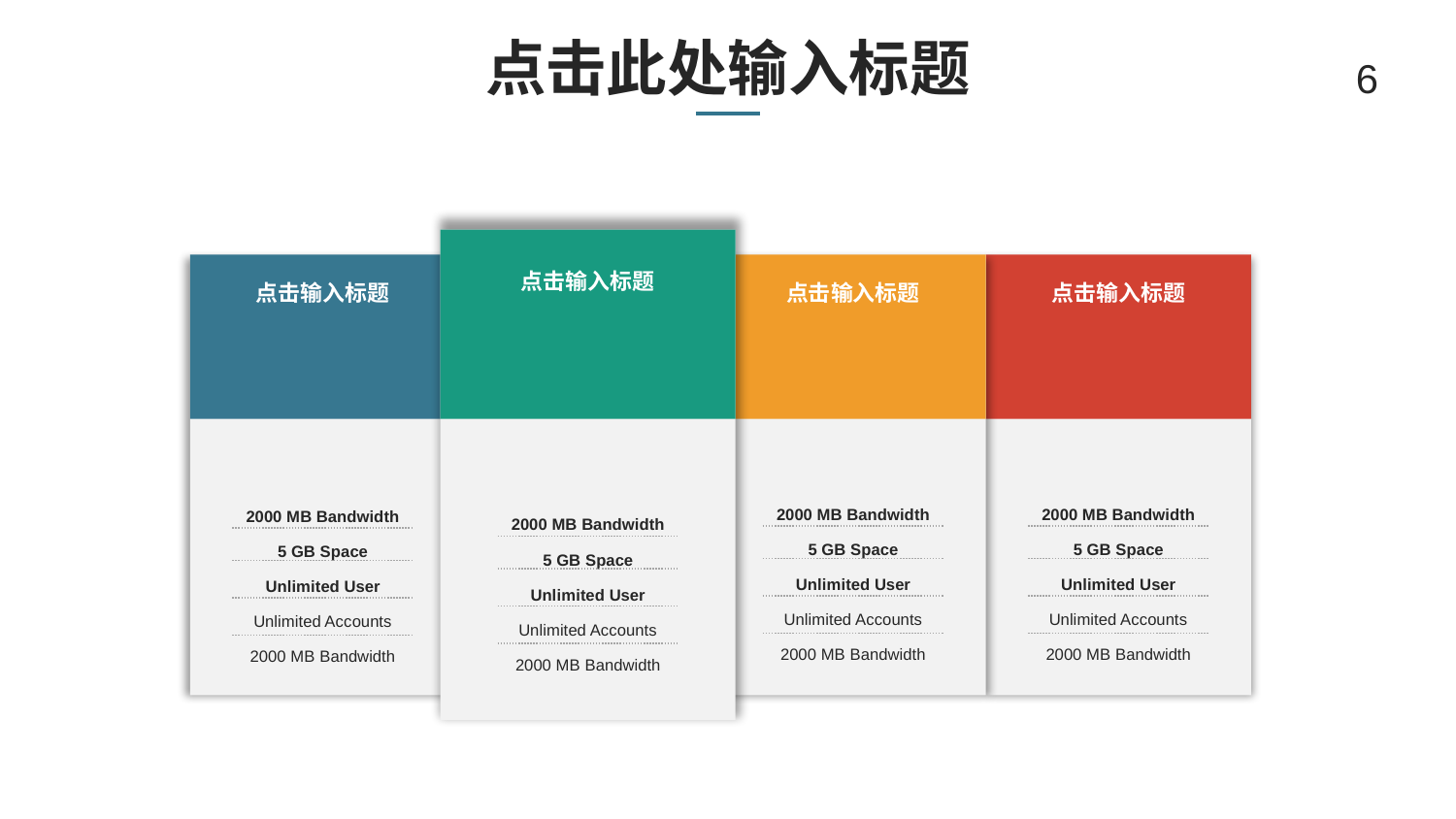

# 点击此处输入标题
6

点击输入标题
点击输入标题
点击输入标题
点击输入标题

2000 MB Bandwidth
5 GB Space
Unlimited User
Unlimited Accounts
2000 MB Bandwidth
2000 MB Bandwidth
5 GB Space
Unlimited User
Unlimited Accounts
2000 MB Bandwidth
2000 MB Bandwidth
5 GB Space
Unlimited User
Unlimited Accounts
2000 MB Bandwidth
2000 MB Bandwidth
5 GB Space
Unlimited User
Unlimited Accounts
2000 MB Bandwidth